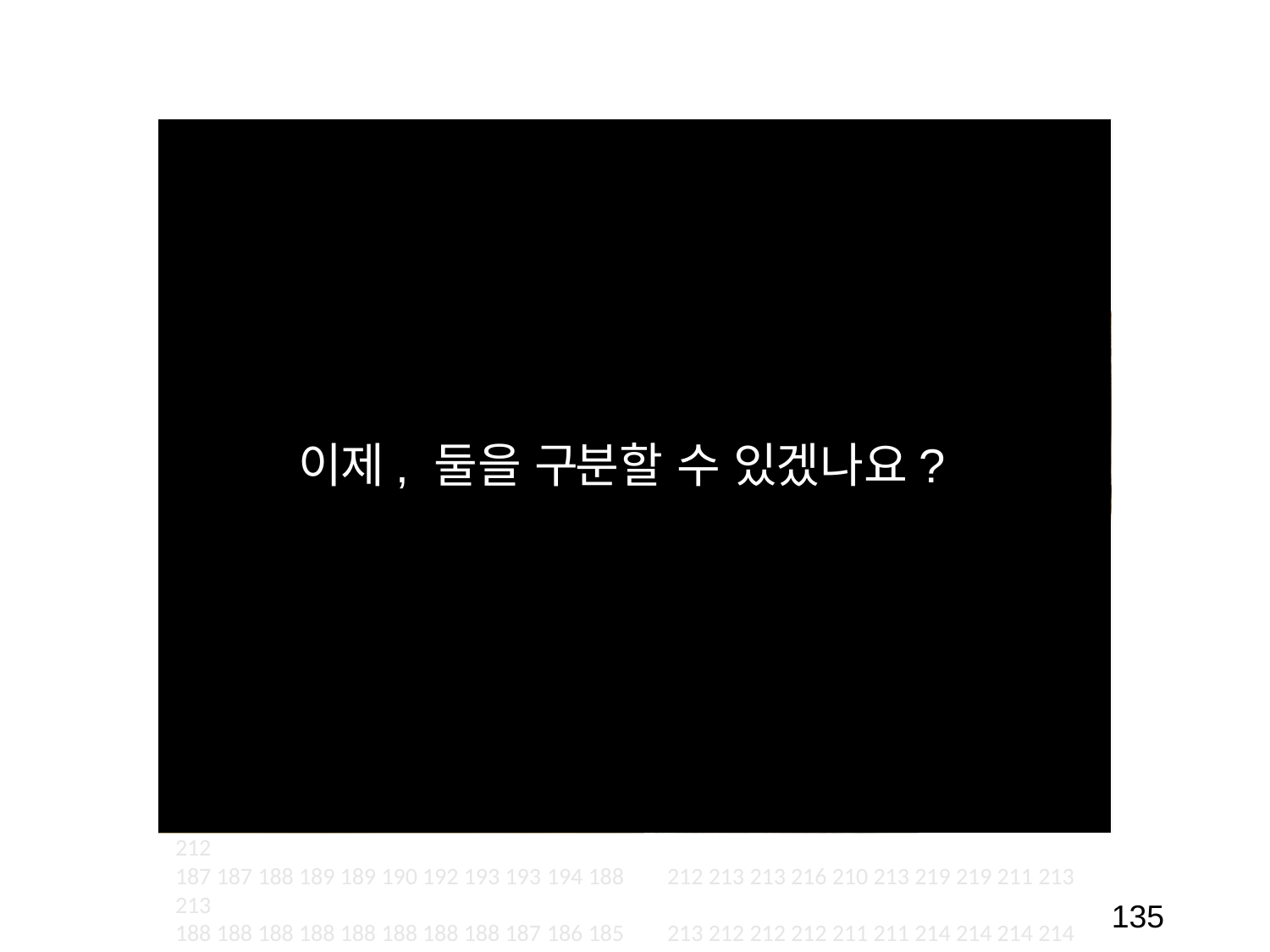

173 173 173 172 170 170 170 170 170 170 170	255 255 255 255 255 255 255 255 255 255 255
169 168 167 166 166 166 172 173 173 173 174	255 255 230 255 255 255 255 255 255 255 255
174 175 175 177 177 178 178 178 179 179 178	255 255 216 207 255 255 255 255 255 255 255
174 174 174 174 174 174 174 174 174 173 172	255 255 212 211 255 255 255 255 255 255 255
171 170 170 175 175 176 176 177 177 177 178	214 214 212 212 211 255 255 255 255 255 255
180 181 181 182 182 183 183 182 178 176 176	255 212 220 219 209 255 255 255 255 255 255
176 176 176 176 176 175 175 173 172 172 172	255 211 214 214 214 255 255 255 255 255 255
179 179 179 180 180 181 181 181 183 184 184	255 211 211 212 212 255 255 255 255 255 219
185 186 187 187 187 182 180 180 180 180 180	255 211 213 213 213 255 255 255 211 211 214
180 180 180 179 178 177 176 176 182 182 182	255 214 214 214 214 255 255 212 212 210 209
183 183 184 184 184 186 186 187 188 189 190	255 214 215 215 211 255 215 209 212 220 219
190 189 185 183 183 183 183 183 183 183 182	255  35	22  213 212 212 212 211 211 214 214
182 181 180 179 179 185 185 185 186 186 187	214  35	31  214 214 214 212 212 211 211 212
187 187 188 189 189 190 192 193 193 194 188	212 213 213 216 210 213 219 219 211 213 213
188 188 188 188 188 188 188 188 187 186 185	213 212 212 212 211 211 214 214 214 214 214
185 185 194 194 194 194 194 195 195 195 196	214 214 214 212 212 214 212 212 216 219 223
196 196 197 197 198 198 197 199 196 196 195	223 224 222 228 226 221 207 181 145 212 210
195 194 194 193 194 194 194 194 194 194 199	212 212 212 212 212 212 214 214 214 214 214
199 199 199 199 199 199 199 200 200 200 201	214 214 214 212 212 216 219 221 222 222 222
201 202 202 202 201 201 201 200 200 199 199	217 217 216 199 169 144 209 208 211 211 211
198 199 199 199 199 199 199 203 203 203 203	211 210 209 214 214 216 218 218 216 219 223
203 203 203 203 204 204 204 205 205 206 206	212 211 212 211 216 222 223 218 225 213 213
206 204 203 203 203 202 202 202 202 203 203	213 212 212 212 211 211 214 214 214 214 214
203 203 203 203 207 207 207 206 206 206 205	214 214 214 212 212 211 211 210 210 211 211
205 206 207 207 207 208 208 209 209 206 206	214 214 214 212 212 211 211 210 210 211 211

이제, 둘을 구분할 수 있겠나요?